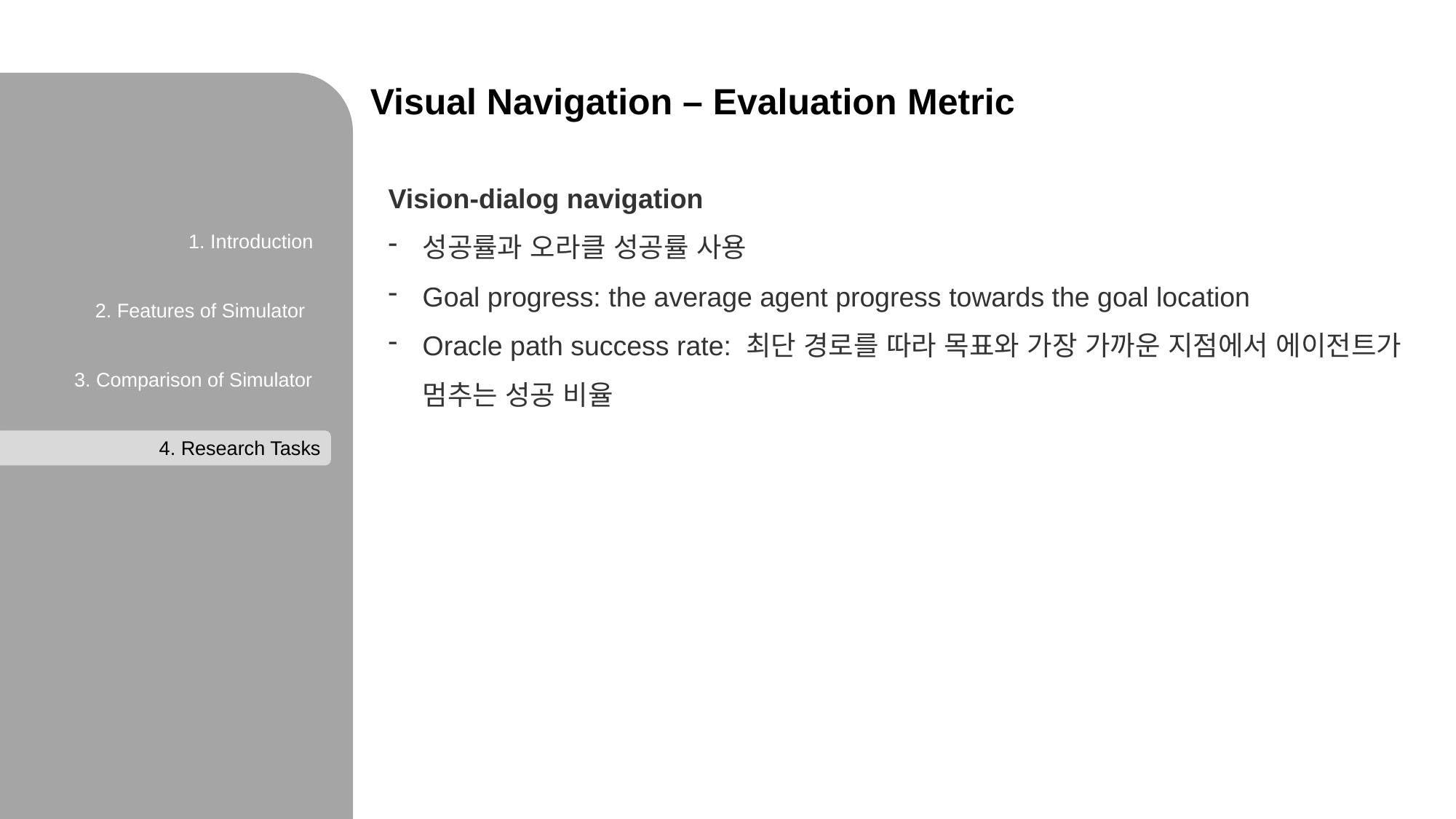

Visual Navigation – Evaluation Metric
Vision-dialog navigation
성공률과 오라클 성공률 사용
Goal progress: the average agent progress towards the goal location
Oracle path success rate: 최단 경로를 따라 목표와 가장 가까운 지점에서 에이전트가 멈추는 성공 비율
1. Introduction
2. Features of Simulator
3. Comparison of Simulator

4. Research Tasks